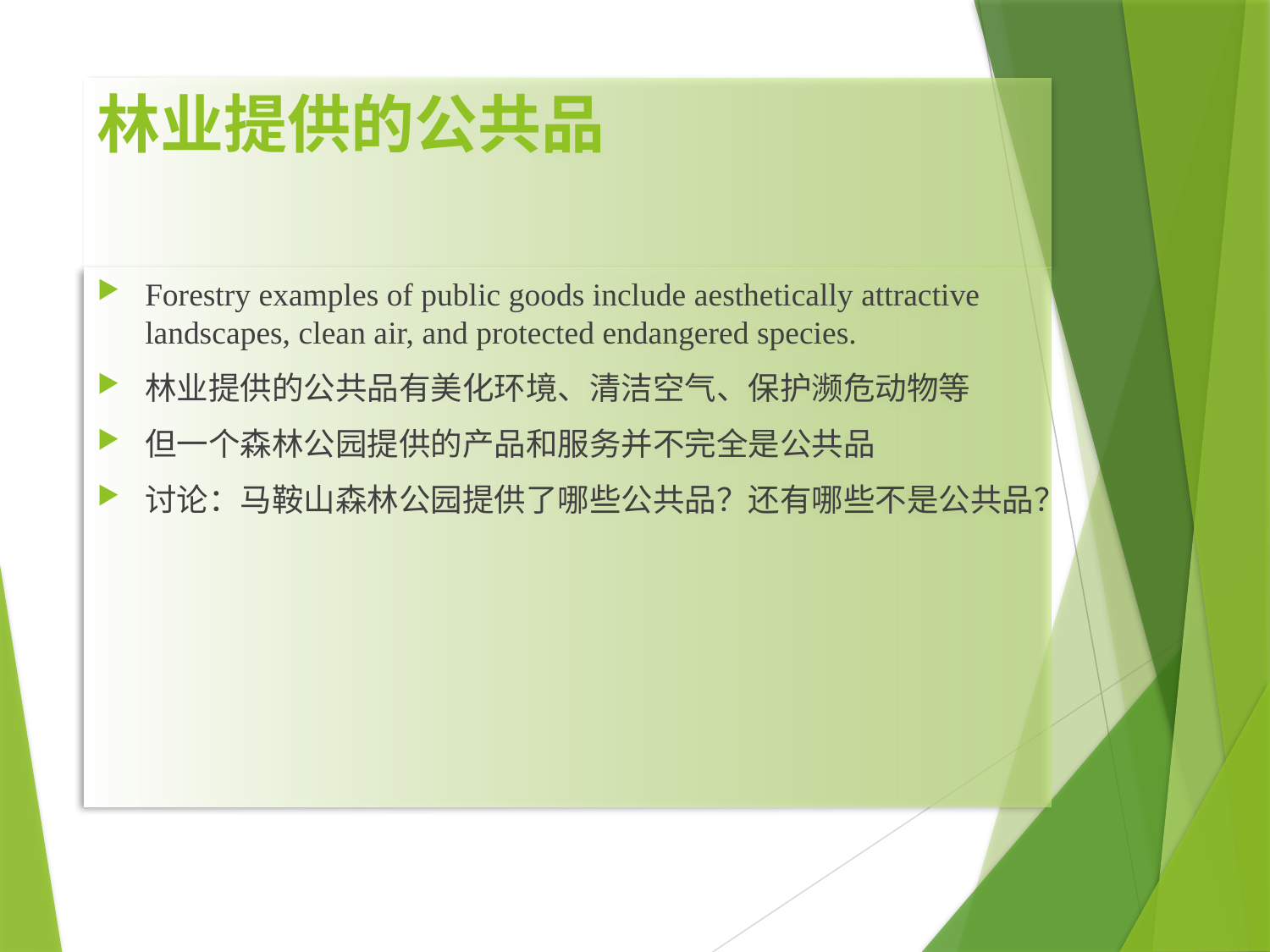

# 林业提供的公共品
Forestry examples of public goods include aesthetically attractive landscapes, clean air, and protected endangered species.
林业提供的公共品有美化环境、清洁空气、保护濒危动物等
但一个森林公园提供的产品和服务并不完全是公共品
讨论：马鞍山森林公园提供了哪些公共品？还有哪些不是公共品？